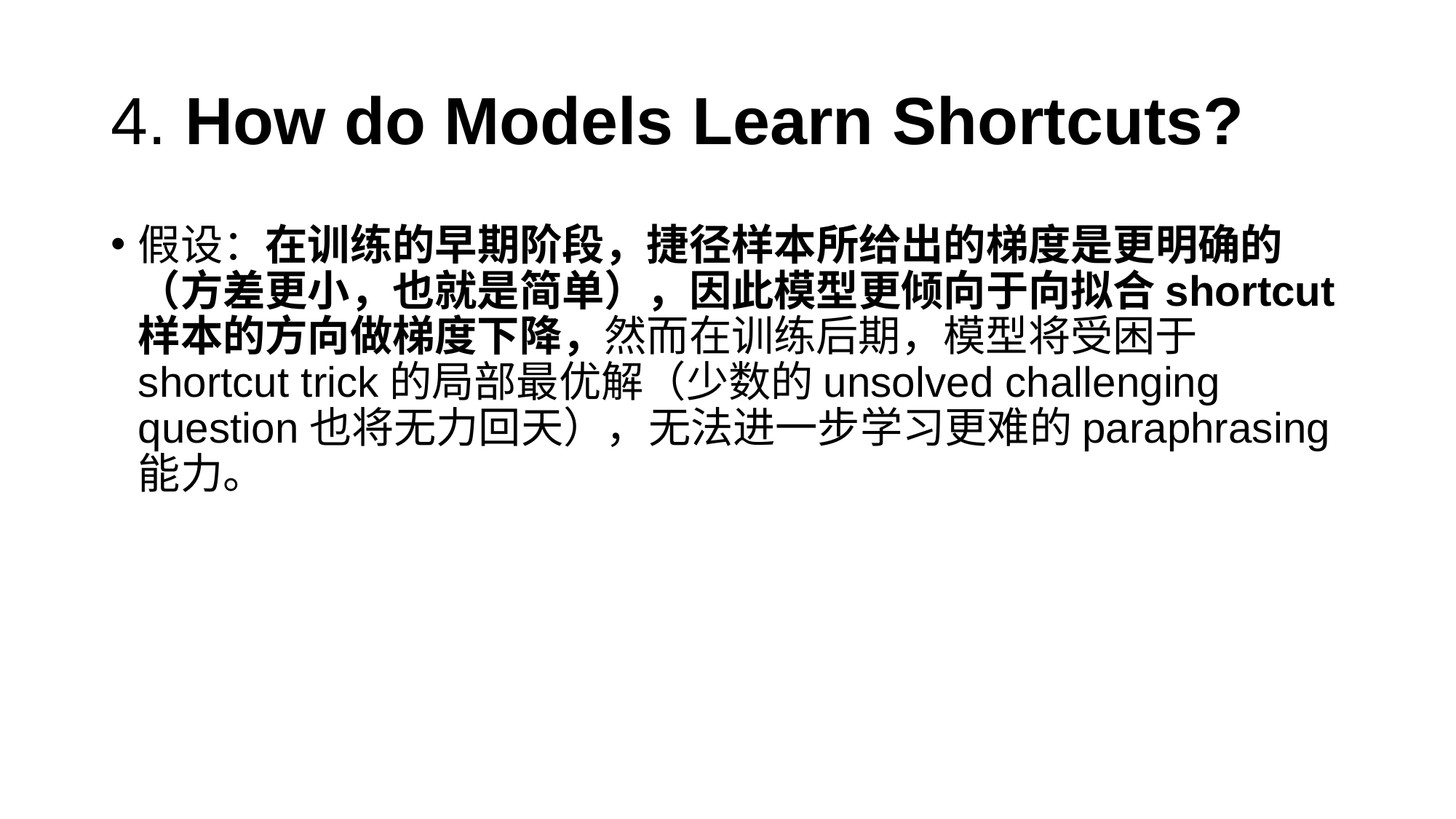

# 4. How do Models Learn Shortcuts?
假设：在训练的早期阶段，捷径样本所给出的梯度是更明确的（方差更小，也就是简单），因此模型更倾向于向拟合shortcut样本的方向做梯度下降，然而在训练后期，模型将受困于shortcut trick的局部最优解（少数的unsolved challenging question也将无力回天），无法进一步学习更难的paraphrasing能力。